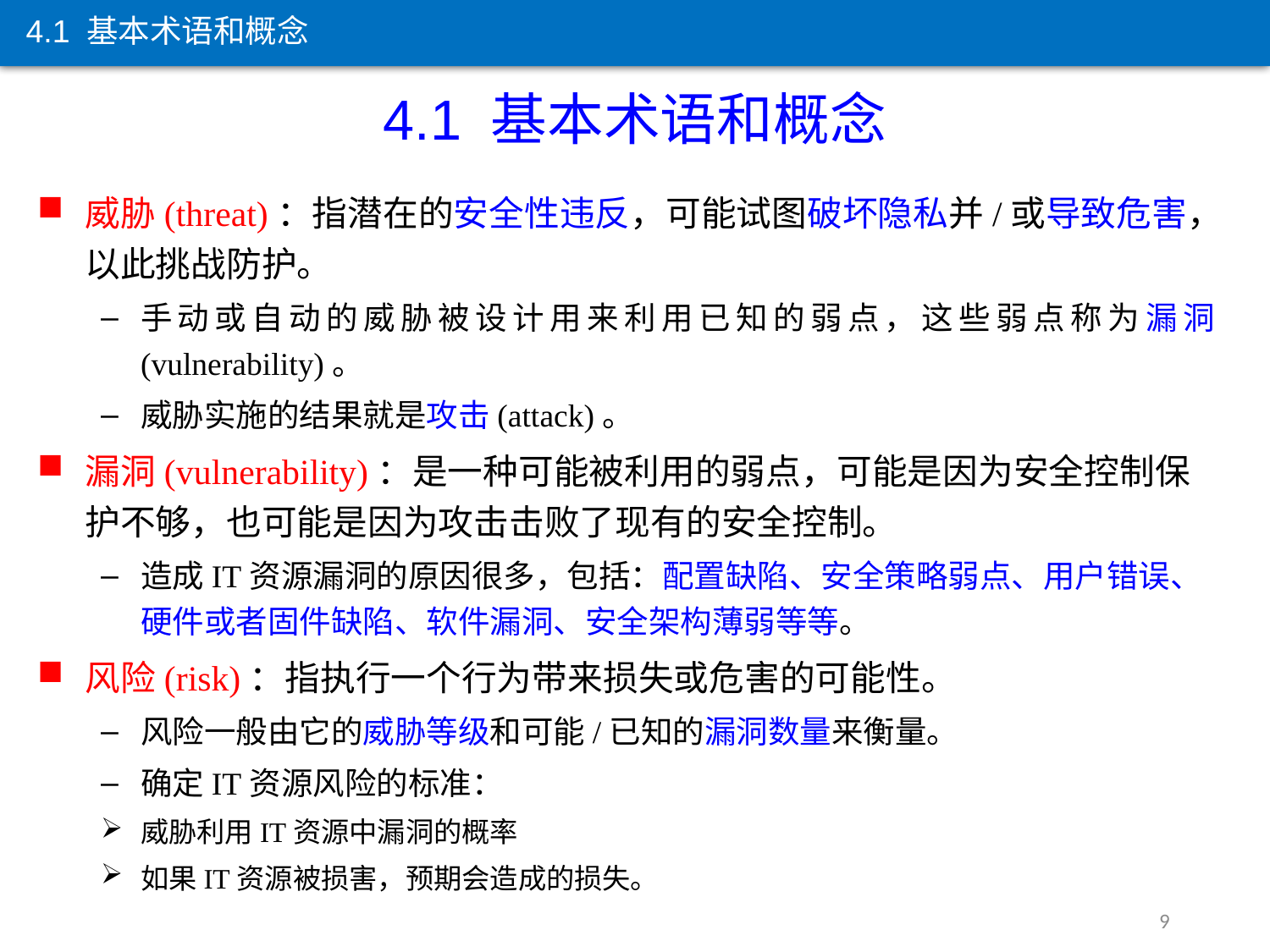

4.1 基本术语和概念
4.1 基本术语和概念
威胁(threat)：指潜在的安全性违反，可能试图破坏隐私并/或导致危害，以此挑战防护。
手动或自动的威胁被设计用来利用已知的弱点，这些弱点称为漏洞(vulnerability)。
威胁实施的结果就是攻击(attack)。
漏洞(vulnerability)：是一种可能被利用的弱点，可能是因为安全控制保护不够，也可能是因为攻击击败了现有的安全控制。
造成IT资源漏洞的原因很多，包括：配置缺陷、安全策略弱点、用户错误、硬件或者固件缺陷、软件漏洞、安全架构薄弱等等。
风险(risk)：指执行一个行为带来损失或危害的可能性。
风险一般由它的威胁等级和可能/已知的漏洞数量来衡量。
确定IT资源风险的标准：
威胁利用IT资源中漏洞的概率
如果IT资源被损害，预期会造成的损失。
9